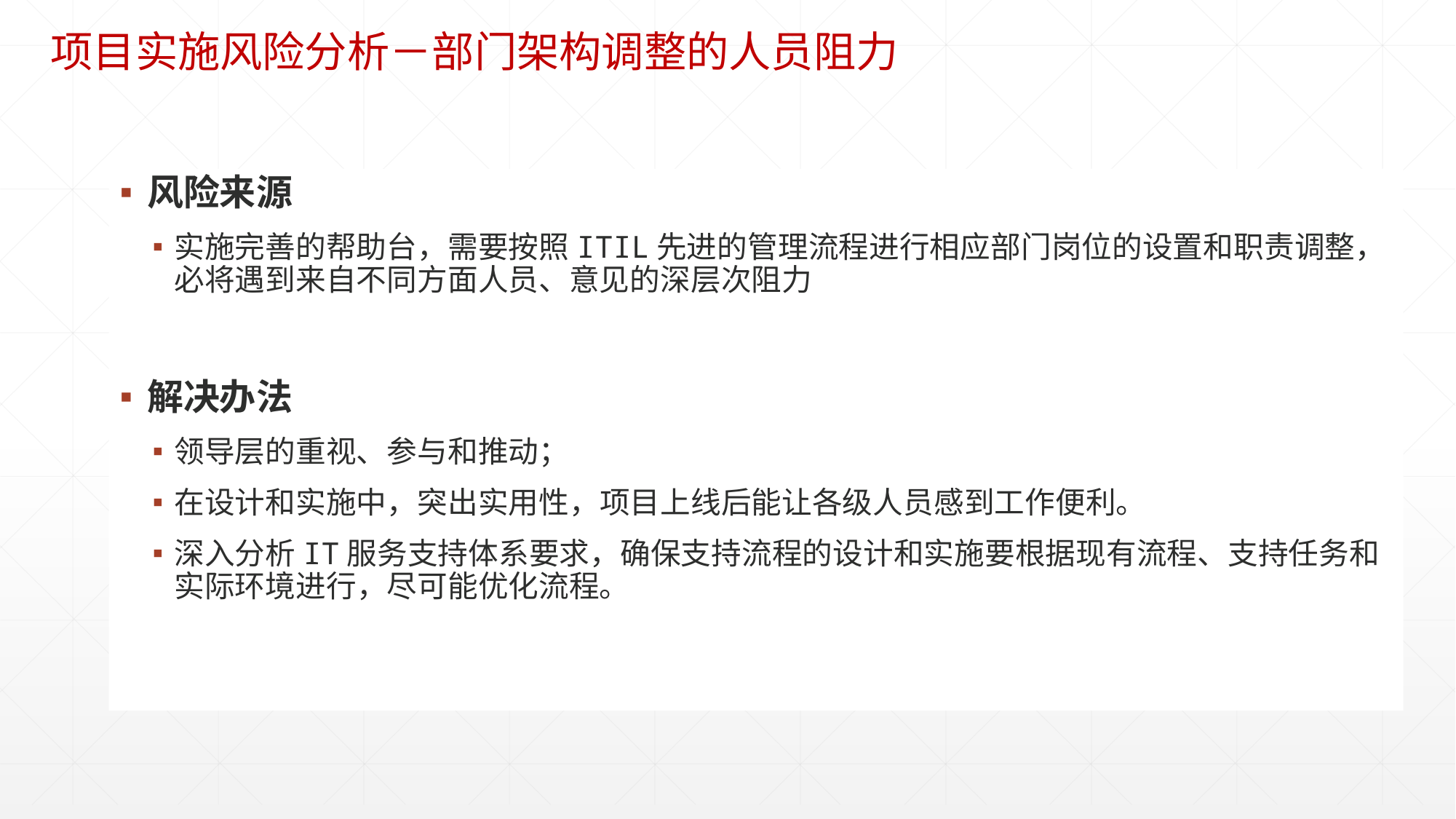

项目实施风险分析－部门架构调整的人员阻力
风险来源
实施完善的帮助台，需要按照ITIL先进的管理流程进行相应部门岗位的设置和职责调整，必将遇到来自不同方面人员、意见的深层次阻力

解决办法
领导层的重视、参与和推动；
在设计和实施中，突出实用性，项目上线后能让各级人员感到工作便利。
深入分析IT服务支持体系要求，确保支持流程的设计和实施要根据现有流程、支持任务和实际环境进行，尽可能优化流程。